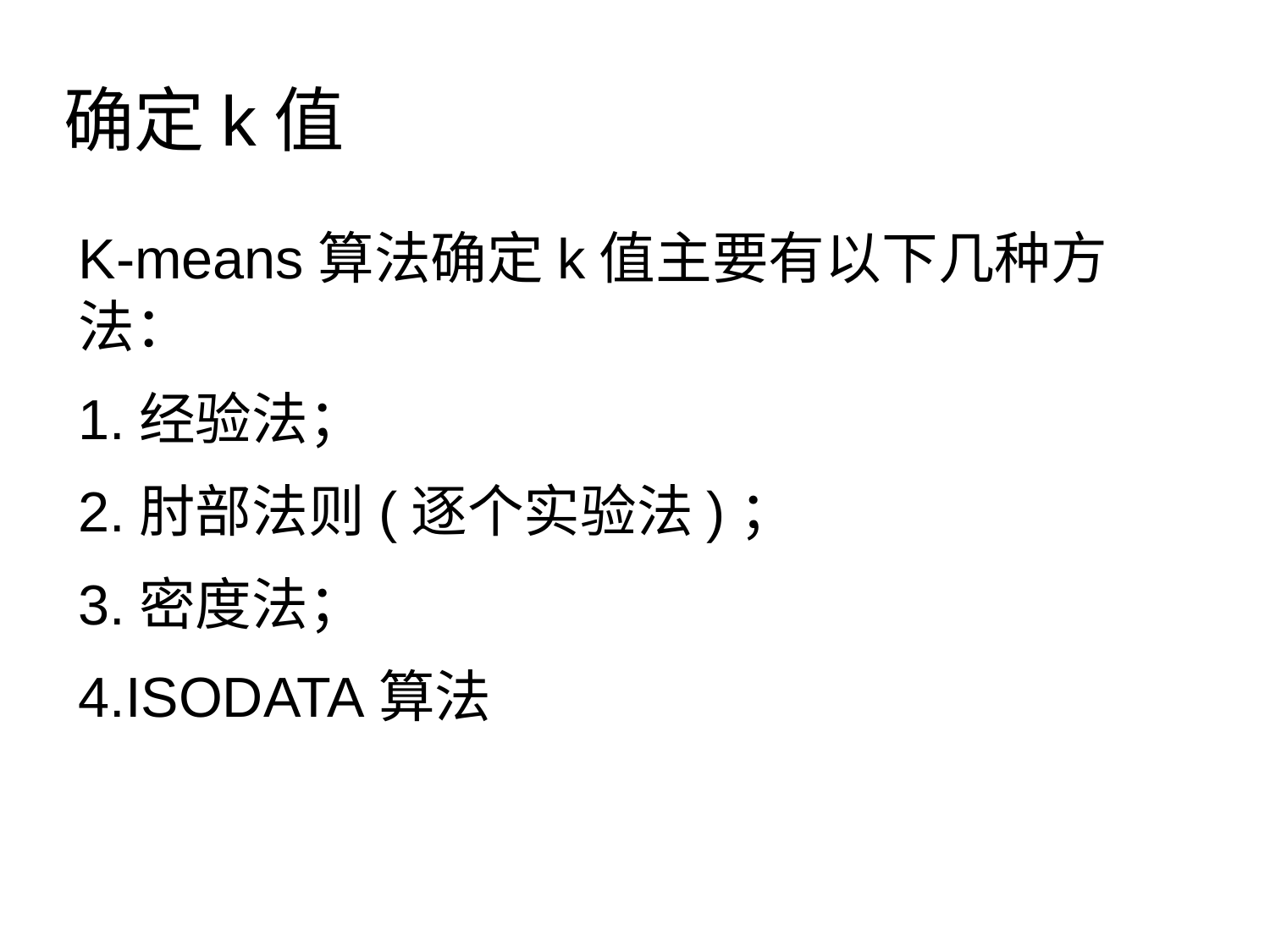

# 确定k值
K-means算法确定k值主要有以下几种方法：
1.经验法；
2.肘部法则(逐个实验法)；
3.密度法；
4.ISODATA算法